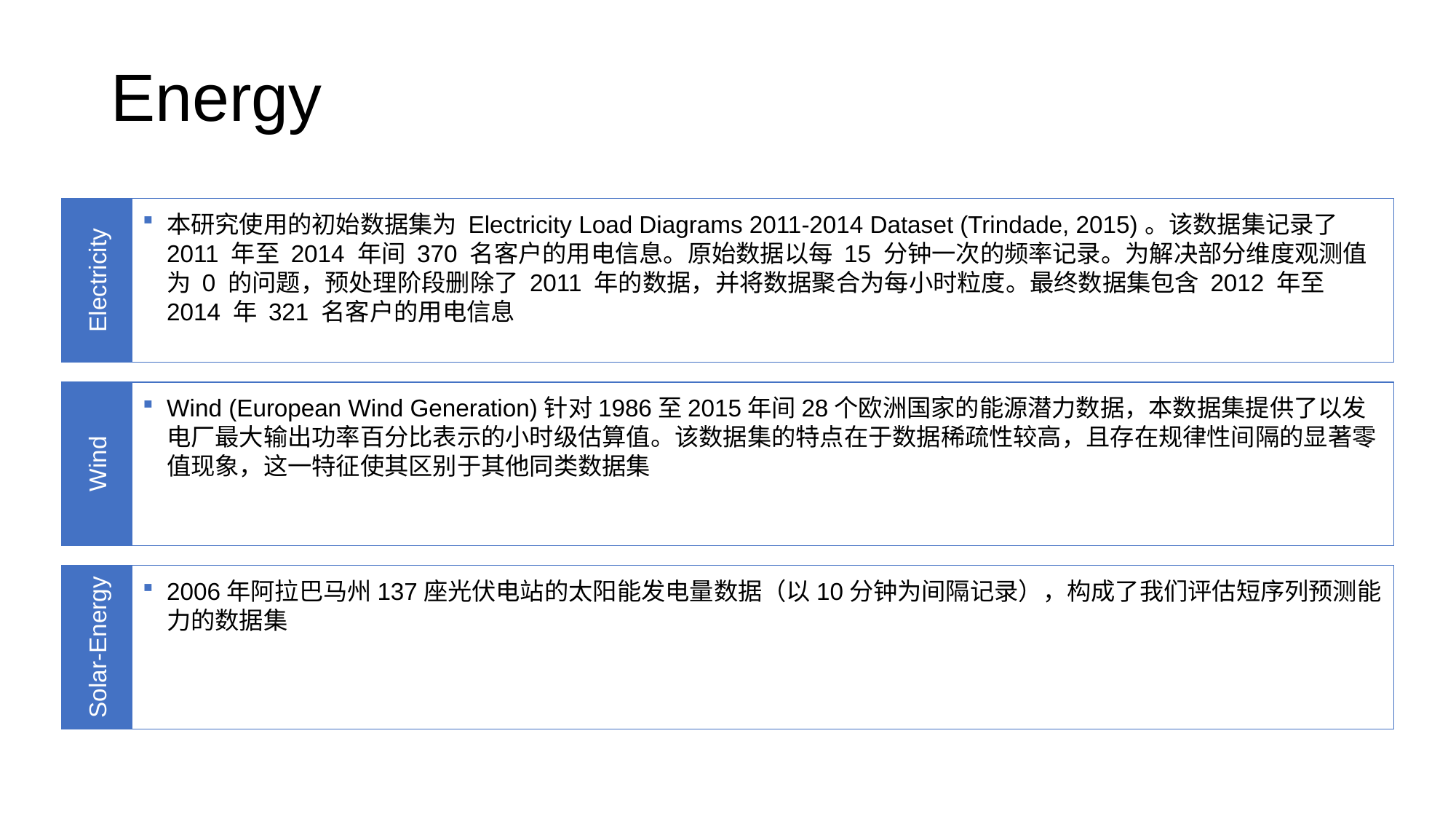

# Energy
本研究使用的​​初始数据集​​为 ​​Electricity Load Diagrams 2011-2014 Dataset (Trindade, 2015)​​。该数据集记录了 ​​2011 年至 2014 年间 370 名客户的用电信息​​。​​原始数据以每 15 分钟一次的频率记录​​。为解决​​部分维度观测值为 0 的问题​​，​​预处理阶段删除了 2011 年的数据​​，并​​将数据聚合为每小时粒度​​。​​最终数据集​​包含 ​​2012 年至 2014 年 321 名客户的用电信息

Electricity
Wind (European Wind Generation)针对1986至2015年间28个欧洲国家的能源潜力数据，本数据集提供了以发电厂最大输出功率百分比表示的小时级估算值。该数据集的特点在于数据稀疏性较高，且存在规律性间隔的显著零值现象，这一特征使其区别于其他同类数据集

Wind
2006年阿拉巴马州137座光伏电站的太阳能发电量数据（以10分钟为间隔记录），构成了我们评估短序列预测能力的数据集
Solar-Energy